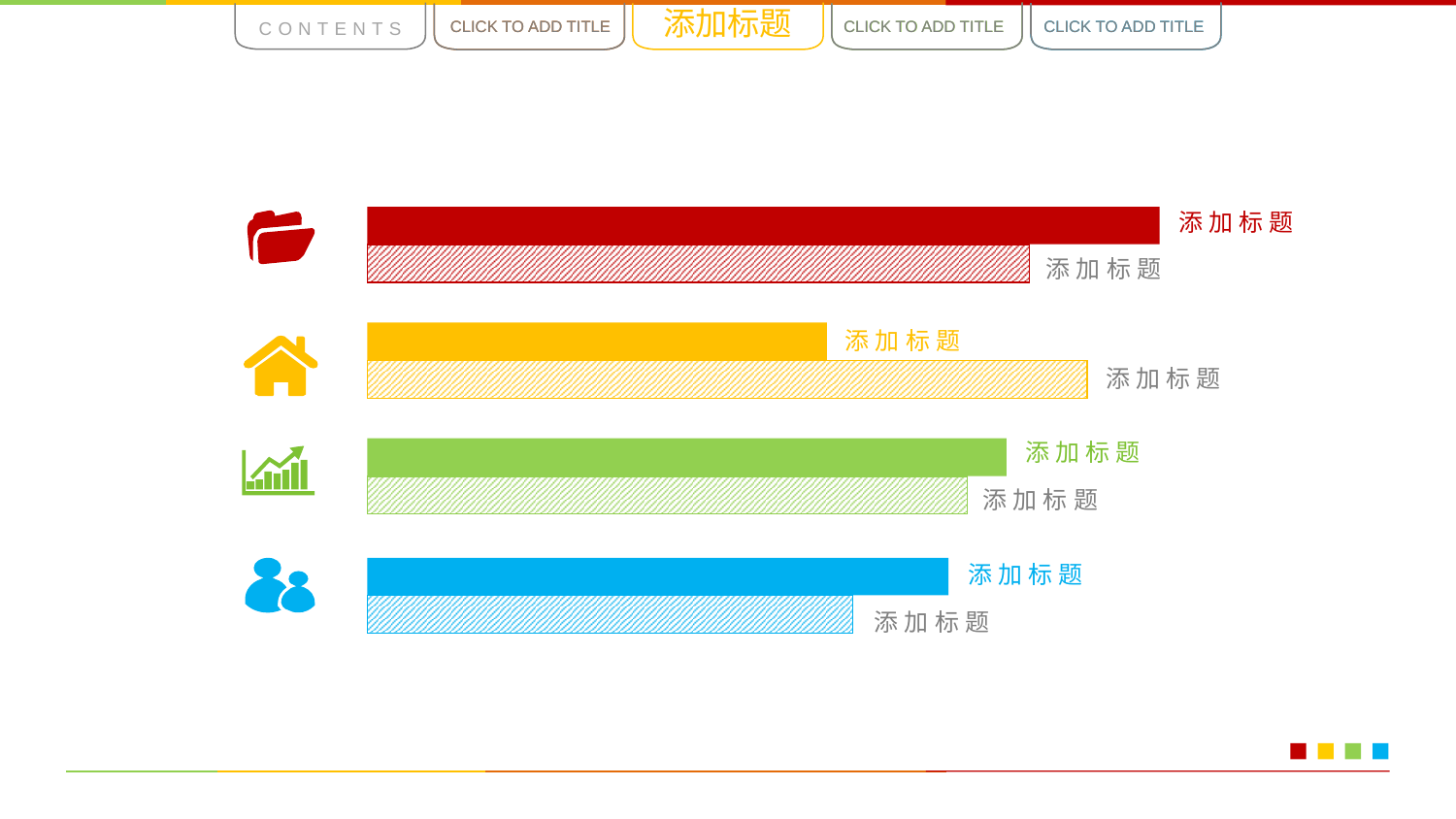

添加标题

CONTENTS

CLICK TO ADD TITLE

CLICK TO ADD TITLE

CLICK TO ADD TITLE

CLICK TO ADD TITLE

CLICK TO ADD TITLE

CLICK TO ADD TITLE
添加标题

添加标题
添加标题

添加标题

添加标题

添加标题
添加标题

添加标题